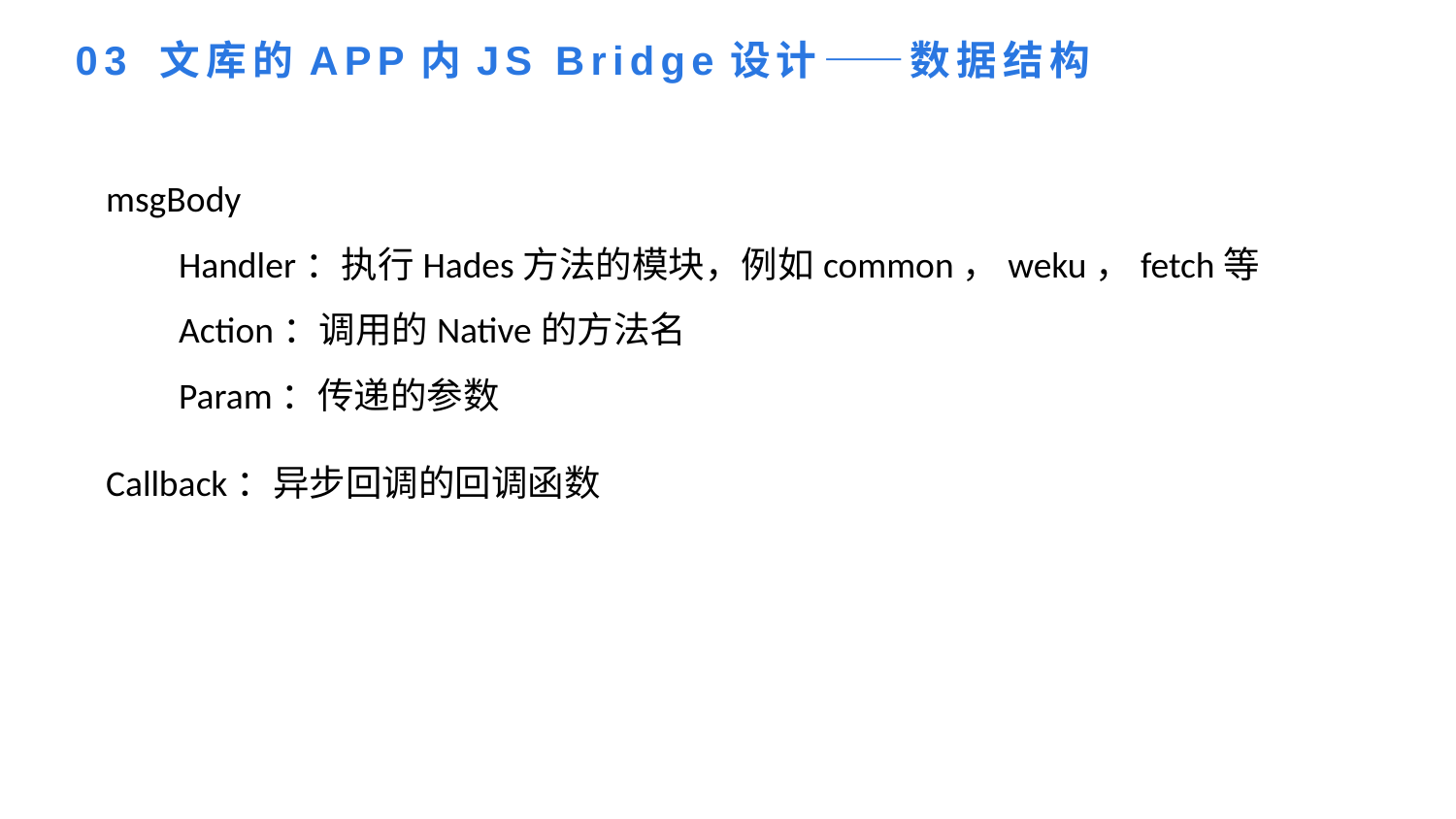

03 文库的APP内JS Bridge设计——数据结构
msgBody
Handler：执行Hades方法的模块，例如common，weku，fetch等
Action：调用的Native的方法名
Param：传递的参数

Callback：异步回调的回调函数